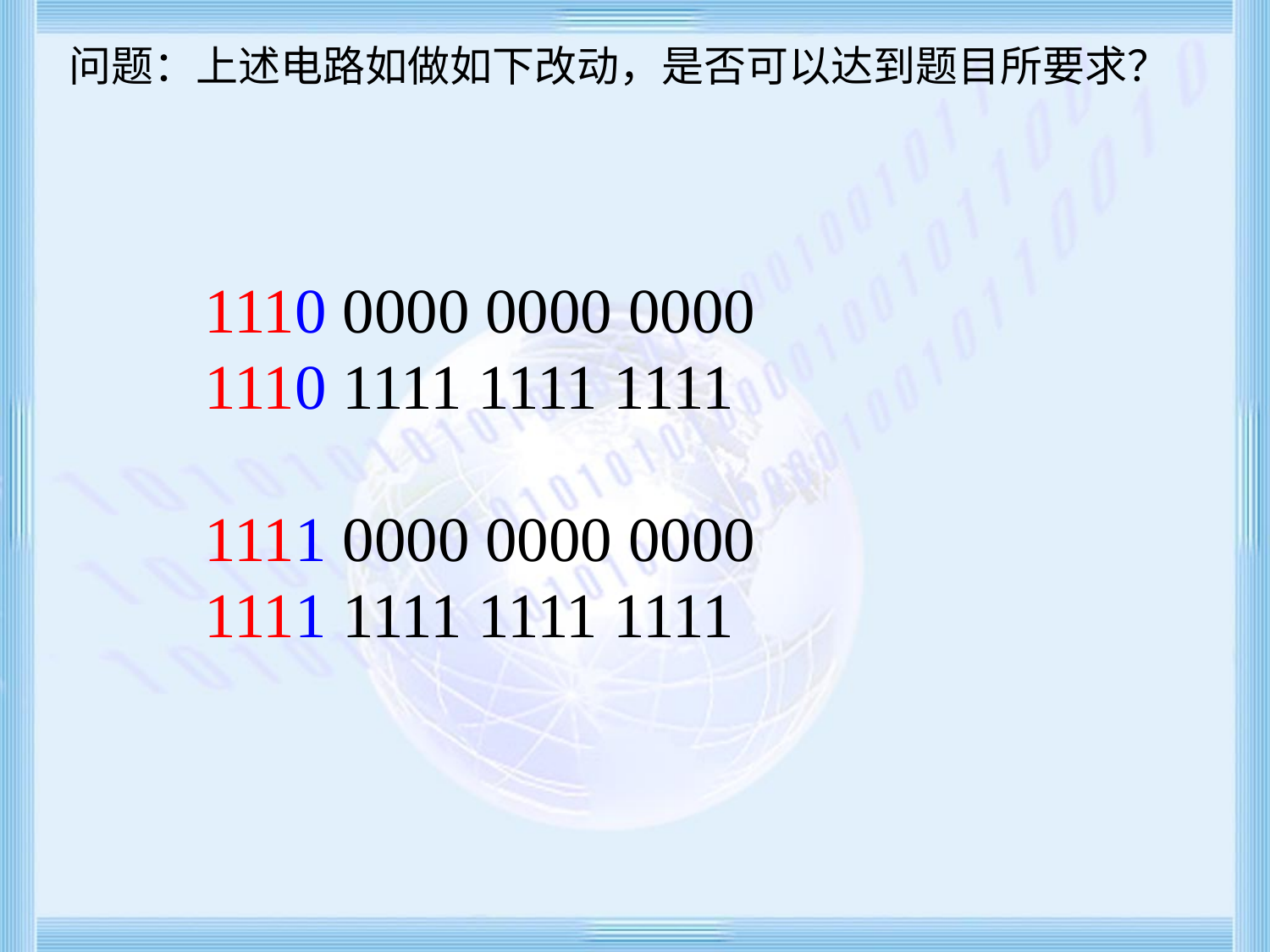

问题：上述电路如做如下改动，是否可以达到题目所要求？
1110 0000 0000 0000
1110 1111 1111 1111

1111 0000 0000 0000
1111 1111 1111 1111